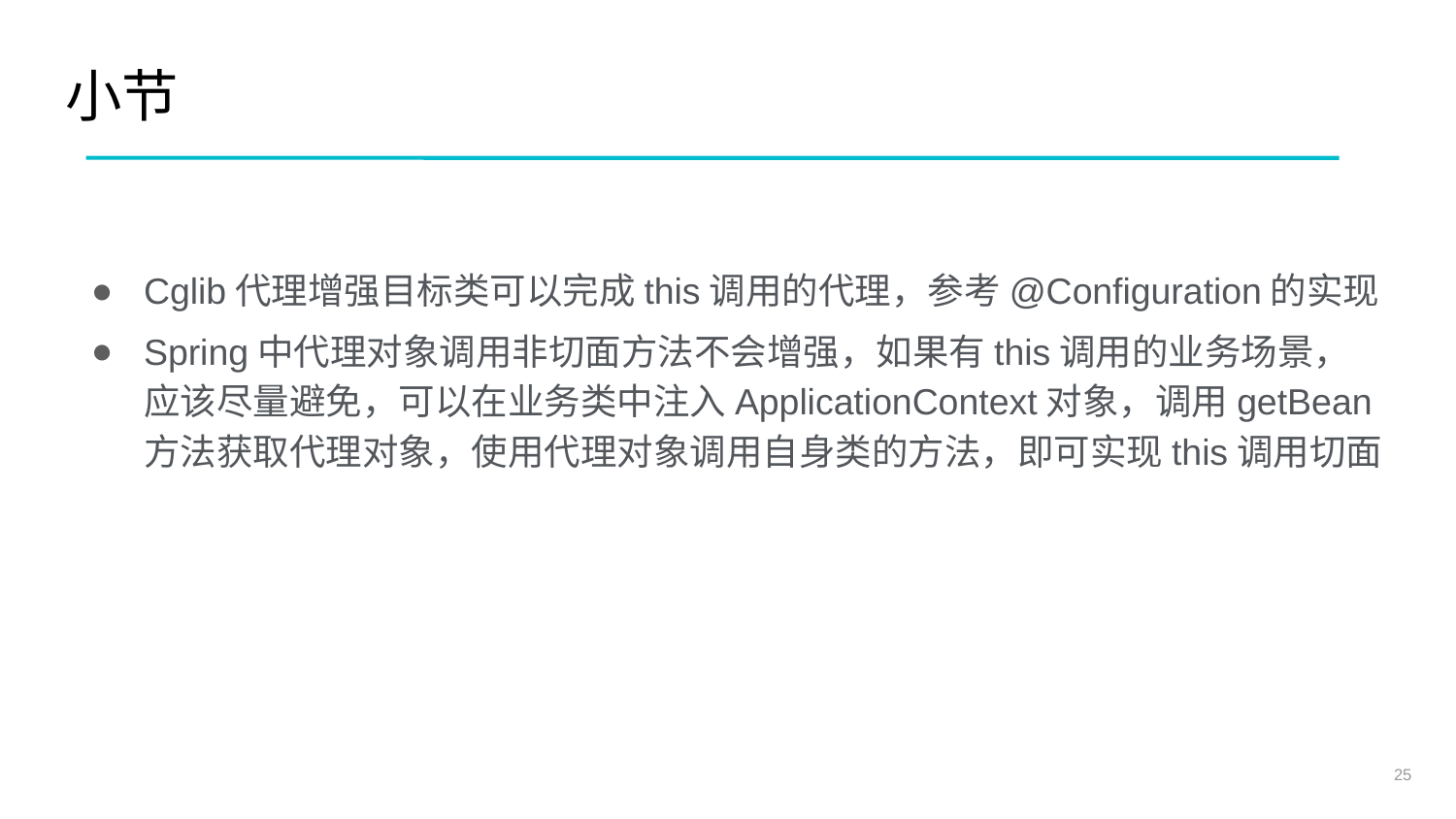

# 小节

Cglib代理增强目标类可以完成this调用的代理，参考@Configuration的实现
Spring中代理对象调用非切面方法不会增强，如果有this调用的业务场景，应该尽量避免，可以在业务类中注入ApplicationContext对象，调用getBean方法获取代理对象，使用代理对象调用自身类的方法，即可实现this调用切面
25